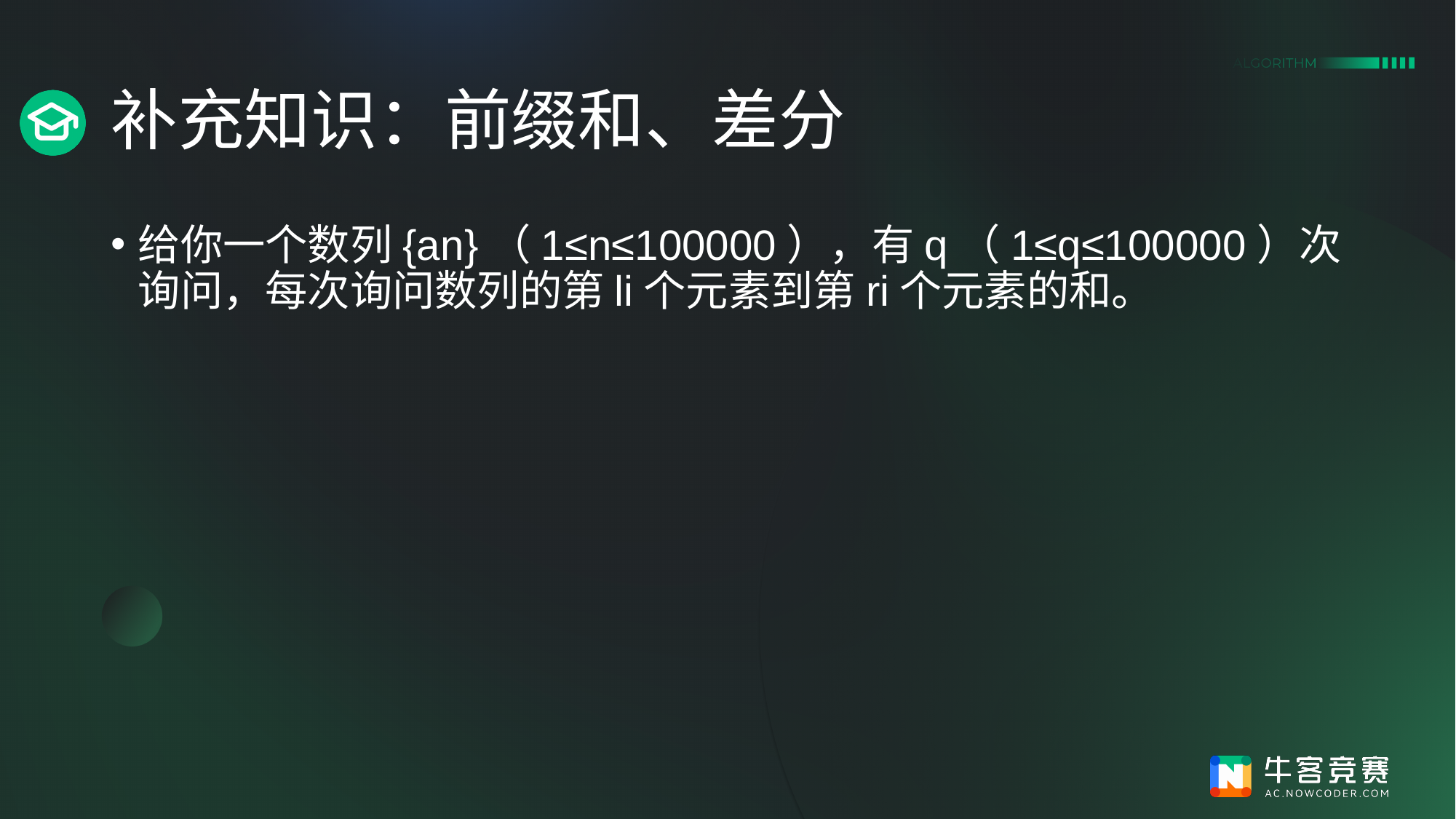

# 补充知识：前缀和、差分
给你一个数列{an}（1≤n≤100000），有q（1≤q≤100000）次询问，每次询问数列的第li个元素到第ri个元素的和。